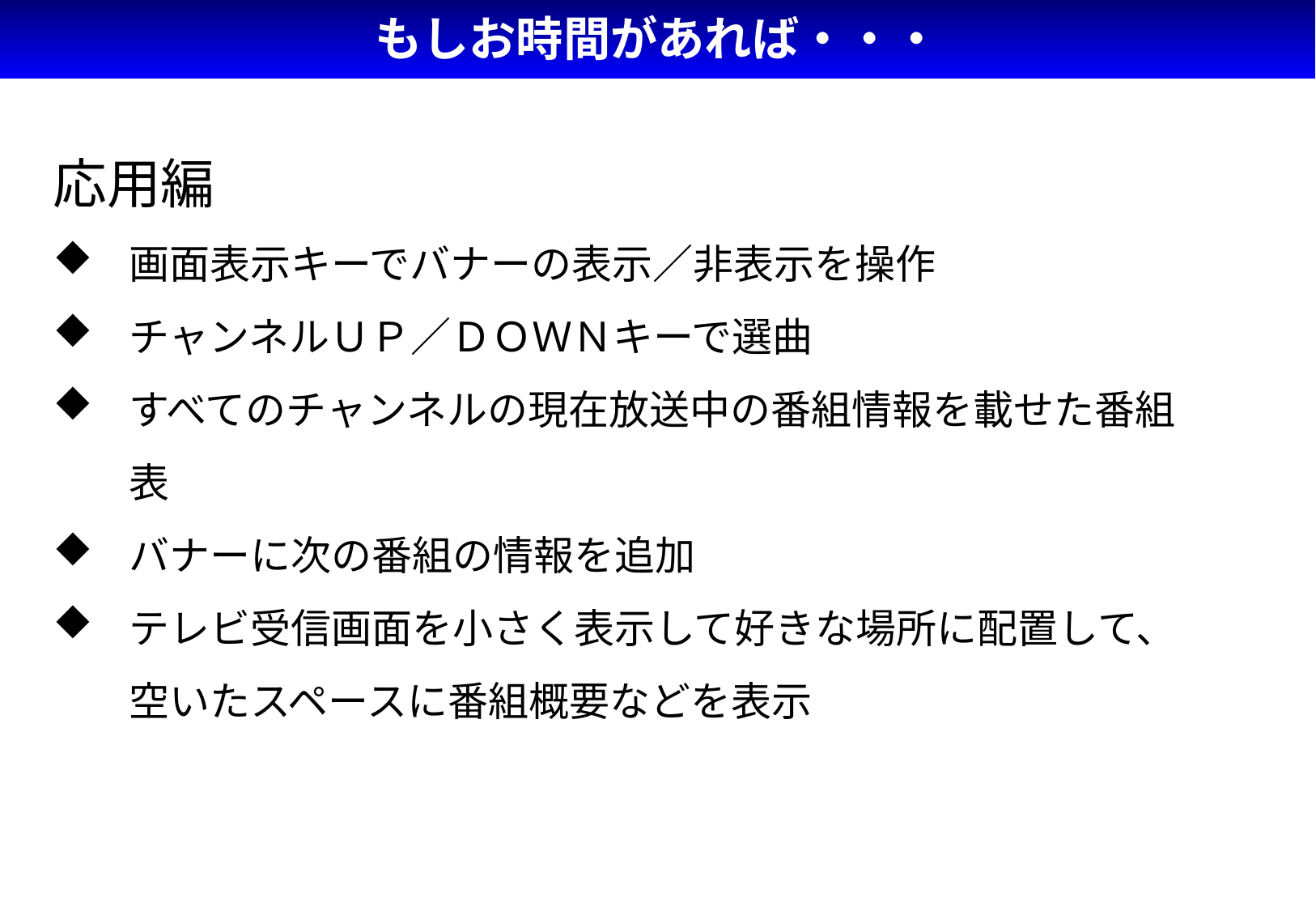

# もしお時間があれば・・・
応用編
画面表示キーでバナーの表示／非表示を操作
チャンネルＵＰ／ＤＯＷＮキーで選曲
すべてのチャンネルの現在放送中の番組情報を載せた番組表
バナーに次の番組の情報を追加
テレビ受信画面を小さく表示して好きな場所に配置して、空いたスペースに番組概要などを表示